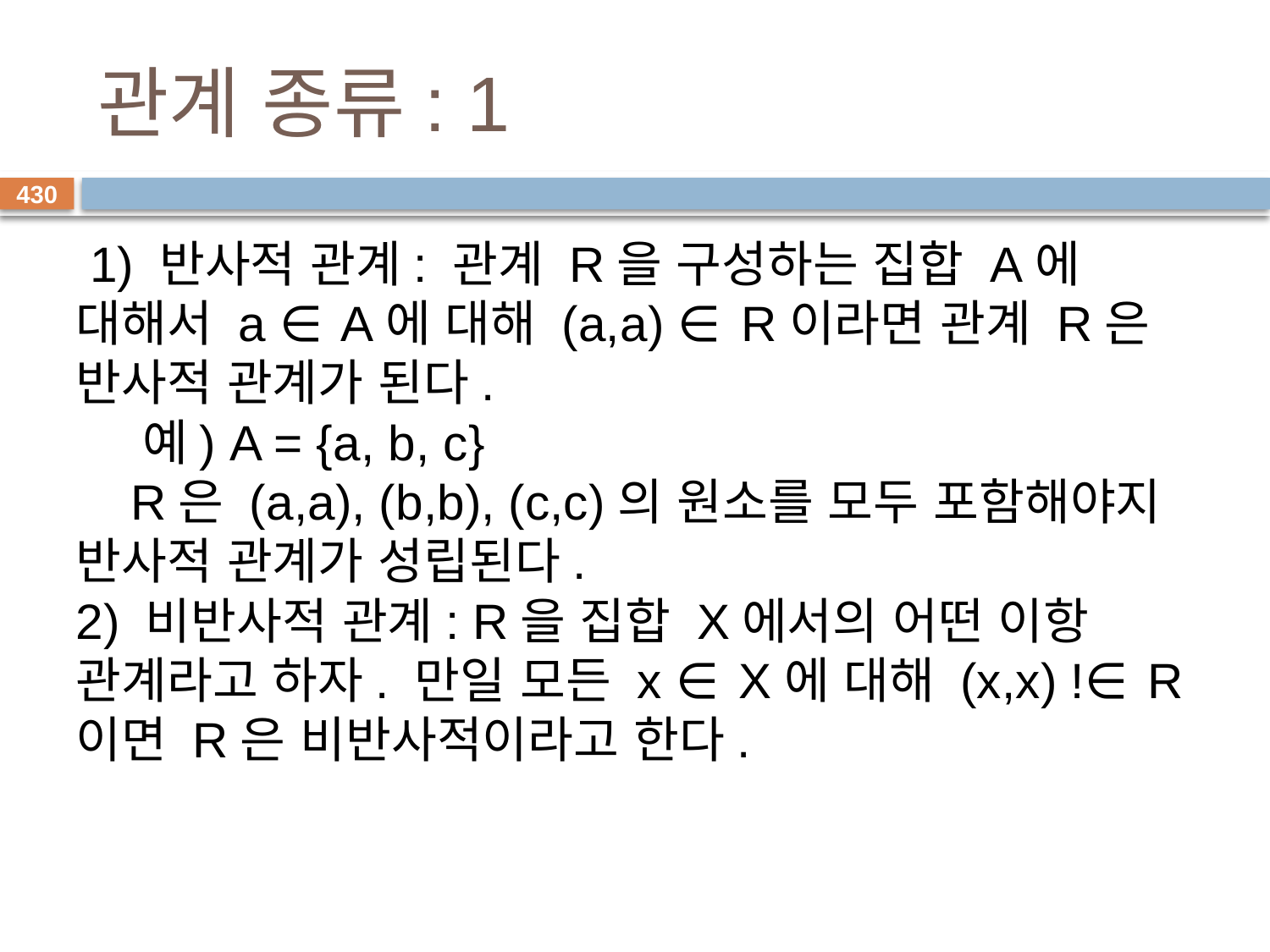

# 관계 종류: 1
430
 1) 반사적 관계: 관계 R을 구성하는 집합 A에 대해서 a ∈ A에 대해 (a,a) ∈ R이라면 관계 R은 반사적 관계가 된다.
    예) A = {a, b, c}
    R은 (a,a), (b,b), (c,c)의 원소를 모두 포함해야지 반사적 관계가 성립된다.
2) 비반사적 관계: R을 집합 X에서의 어떤 이항 관계라고 하자. 만일 모든 x ∈ X에 대해 (x,x) !∈ R이면 R은 비반사적이라고 한다.